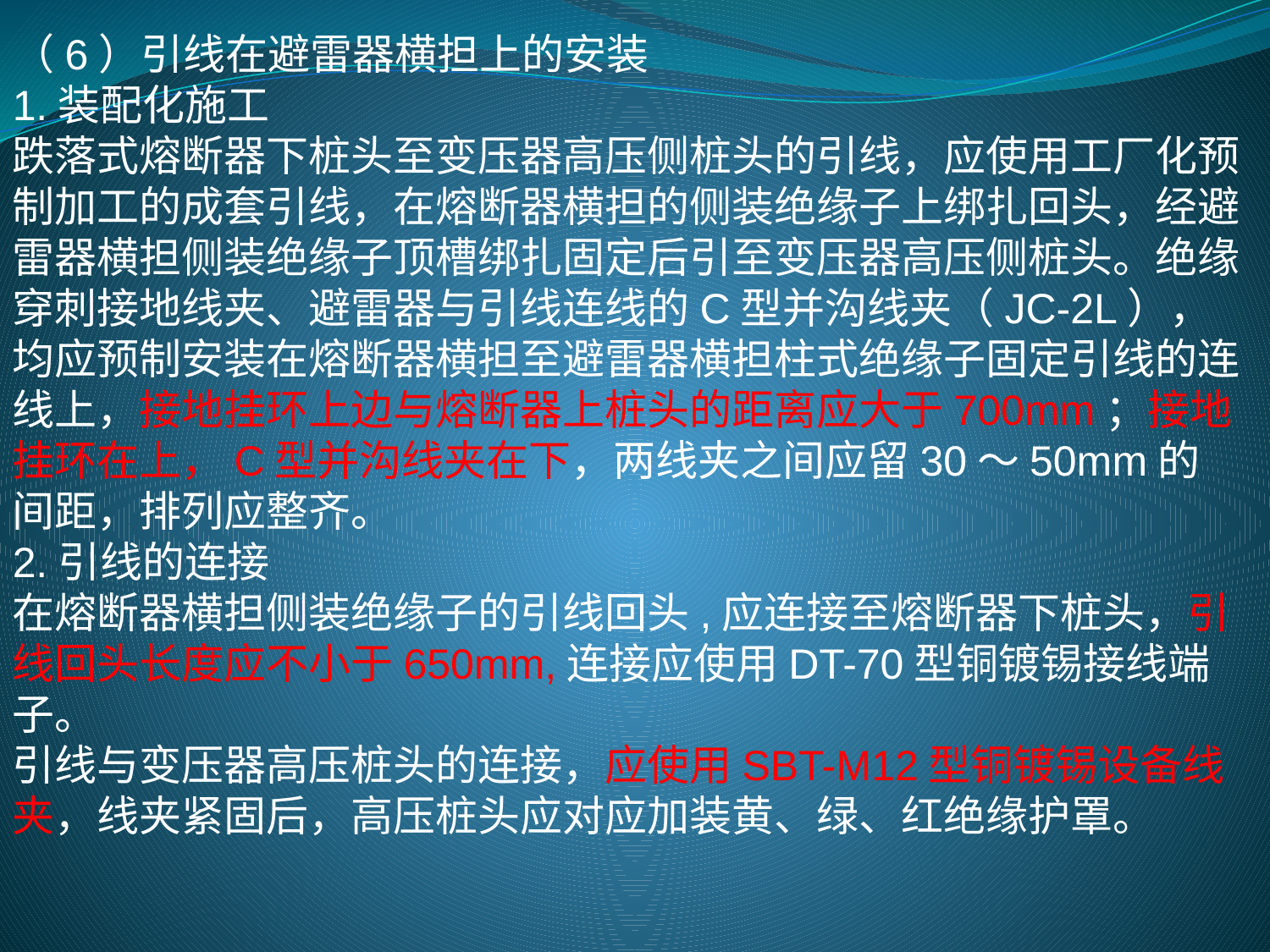

（6）引线在避雷器横担上的安装
1.装配化施工
跌落式熔断器下桩头至变压器高压侧桩头的引线，应使用工厂化预制加工的成套引线，在熔断器横担的侧装绝缘子上绑扎回头，经避雷器横担侧装绝缘子顶槽绑扎固定后引至变压器高压侧桩头。绝缘穿刺接地线夹、避雷器与引线连线的C型并沟线夹（JC-2L），均应预制安装在熔断器横担至避雷器横担柱式绝缘子固定引线的连线上，接地挂环上边与熔断器上桩头的距离应大于700mm；接地挂环在上，C型并沟线夹在下，两线夹之间应留30～50mm的间距，排列应整齐。
2.引线的连接
在熔断器横担侧装绝缘子的引线回头,应连接至熔断器下桩头，引线回头长度应不小于650mm,连接应使用DT-70型铜镀锡接线端子。
引线与变压器高压桩头的连接，应使用SBT-M12型铜镀锡设备线夹，线夹紧固后，高压桩头应对应加装黄、绿、红绝缘护罩。